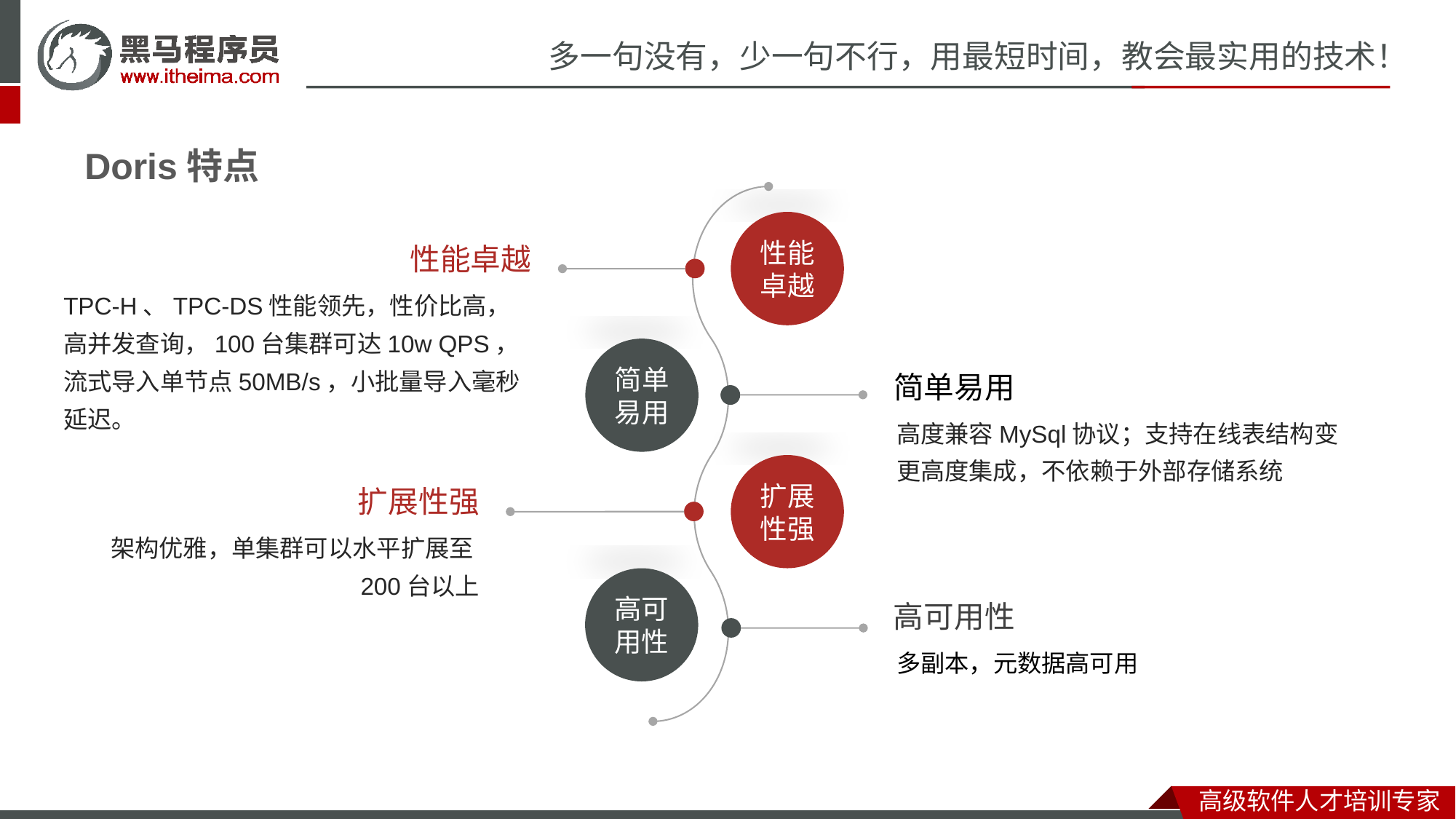

# Doris特点

性能卓越
性能卓越

TPC-H、TPC-DS性能领先，性价比高，高并发查询，100台集群可达10w QPS，流式导入单节点50MB/s，小批量导入毫秒延迟。
简单易用
简单易用

高度兼容MySql协议；支持在线表结构变更高度集成，不依赖于外部存储系统
扩展性强
扩展性强

架构优雅，单集群可以水平扩展至200台以上
高可用性
高可用性

多副本，元数据高可用